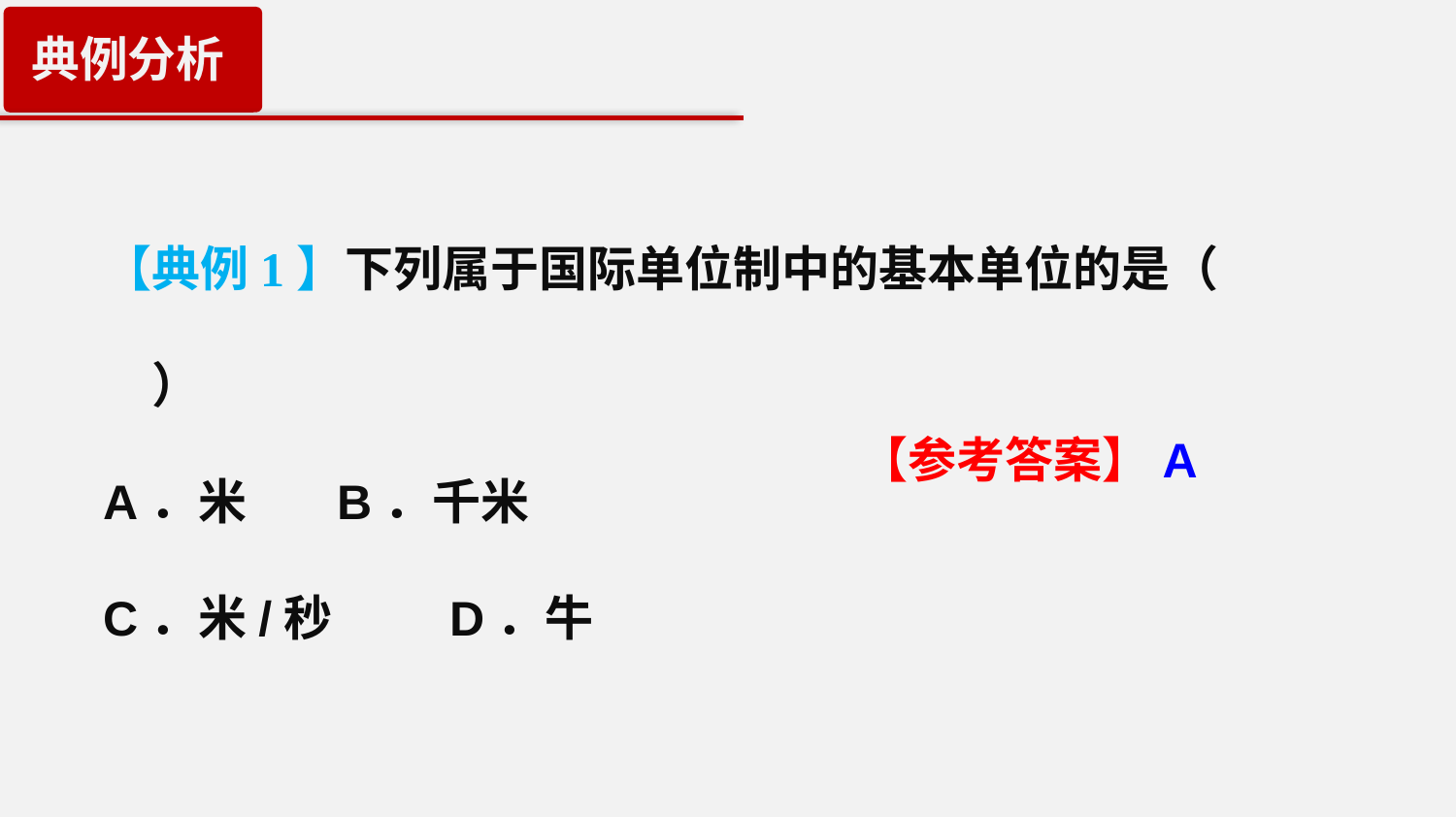

典例分析
【典例1】下列属于国际单位制中的基本单位的是（　　）
A．米	       B．千米
C．米/秒	    D．牛
【参考答案】A